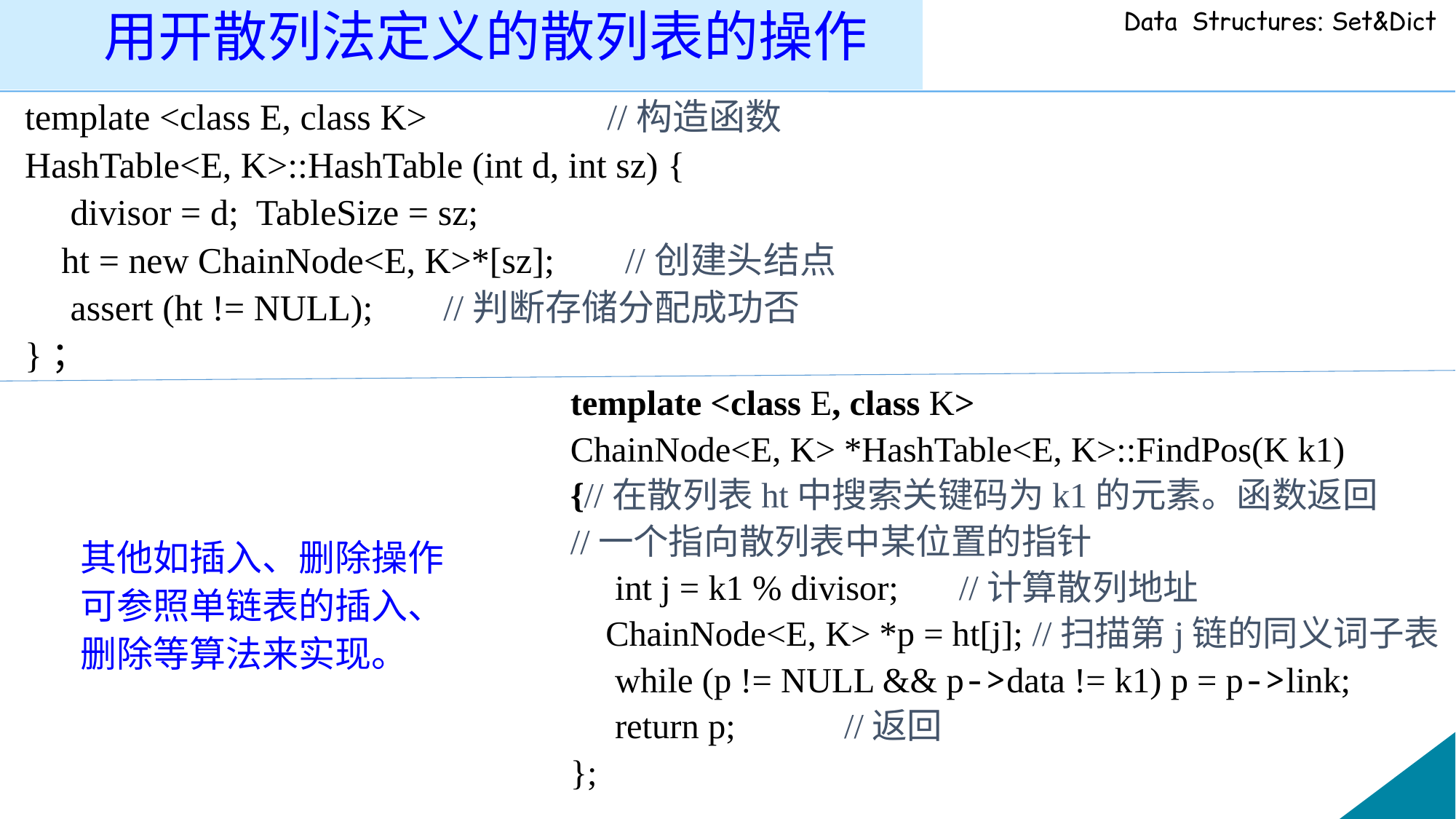

# 用开散列法定义的散列表的操作
template <class E, class K>	             //构造函数
HashTable<E, K>::HashTable (int d, int sz) {
     divisor = d;  TableSize = sz;
	 ht = new ChainNode<E, K>*[sz];	   //创建头结点
     assert (ht != NULL);	       //判断存储分配成功否
}；

template <class E, class K>
ChainNode<E, K> *HashTable<E, K>::FindPos(K k1)
{//在散列表ht中搜索关键码为k1的元素。函数返回
//一个指向散列表中某位置的指针
     int j = k1 % divisor;		     //计算散列地址
	 ChainNode<E, K> *p = ht[j]; //扫描第j链的同义词子表
     while (p != NULL && p->data != k1) p = p->link;
     return p;				    //返回
};
其他如插入、删除操作可参照单链表的插入、删除等算法来实现。